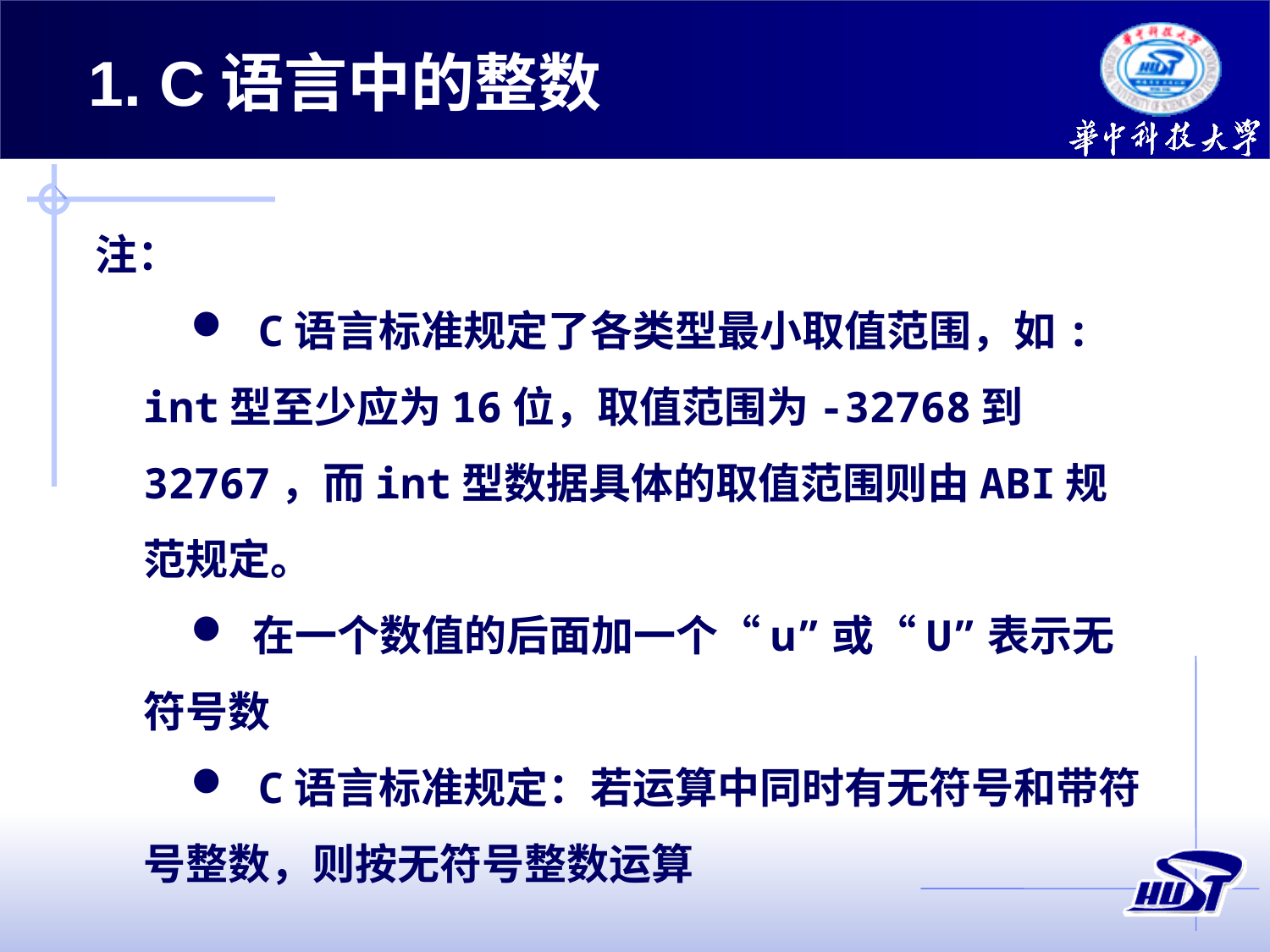

1. C语言中的整数
注：
 C语言标准规定了各类型最小取值范围，如: int型至少应为16位，取值范围为-32768到32767，而int型数据具体的取值范围则由ABI规范规定。
 在一个数值的后面加一个“u”或“U”表示无符号数
 C语言标准规定：若运算中同时有无符号和带符号整数，则按无符号整数运算